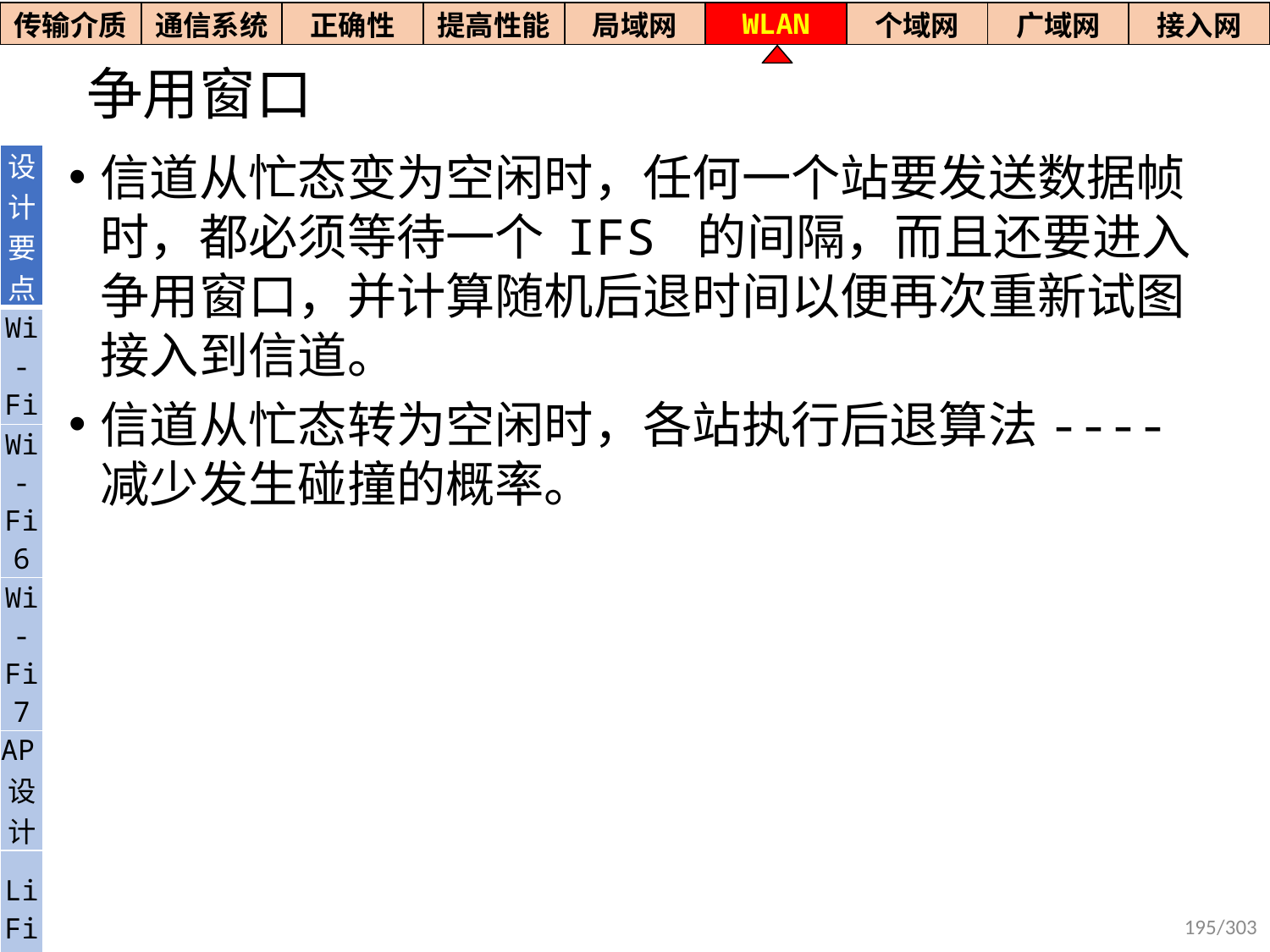

| 传输介质 | 通信系统 | 正确性 | 提高性能 | 局域网 | WLAN | 个域网 | 广域网 | 接入网 |
| --- | --- | --- | --- | --- | --- | --- | --- | --- |

# 争用窗口
信道从忙态变为空闲时，任何一个站要发送数据帧时，都必须等待一个 IFS 的间隔，而且还要进入争用窗口，并计算随机后退时间以便再次重新试图接入到信道。
信道从忙态转为空闲时，各站执行后退算法----减少发生碰撞的概率。
| 设计要点 |
| --- |
| Wi- Fi |
| Wi-Fi6 |
| Wi-Fi7 |
| AP设计 |
| Li Fi |

195/303